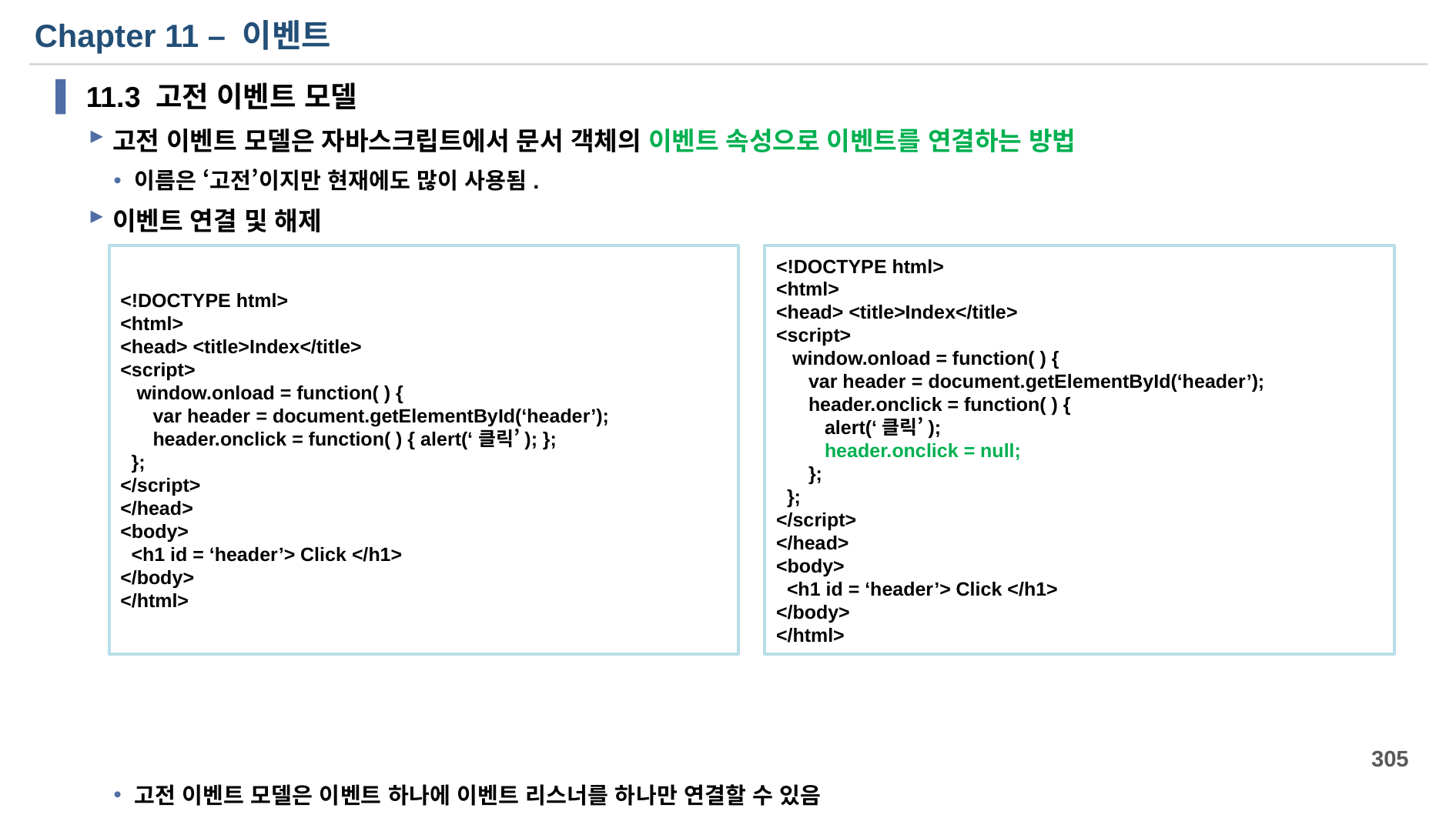

# Chapter 11 – 이벤트
11.3 고전 이벤트 모델
고전 이벤트 모델은 자바스크립트에서 문서 객체의 이벤트 속성으로 이벤트를 연결하는 방법
이름은 ‘고전’이지만 현재에도 많이 사용됨.
이벤트 연결 및 해제

고전 이벤트 모델은 이벤트 하나에 이벤트 리스너를 하나만 연결할 수 있음
<!DOCTYPE html>
<html>
<head> <title>Index</title>
<script>
   window.onload = function( ) {
      var header = document.getElementById(‘header’);
      header.onclick = function( ) { alert(‘클릭’); };
  };
</script>
</head>
<body>
  <h1 id = ‘header’> Click </h1>
</body>
</html>
<!DOCTYPE html>
<html>
<head> <title>Index</title>
<script>
   window.onload = function( ) {
      var header = document.getElementById(‘header’);
      header.onclick = function( ) {
         alert(‘클릭’);
         header.onclick = null;
      };
  };
</script>
</head>
<body>
  <h1 id = ‘header’> Click </h1>
</body>
</html>
305